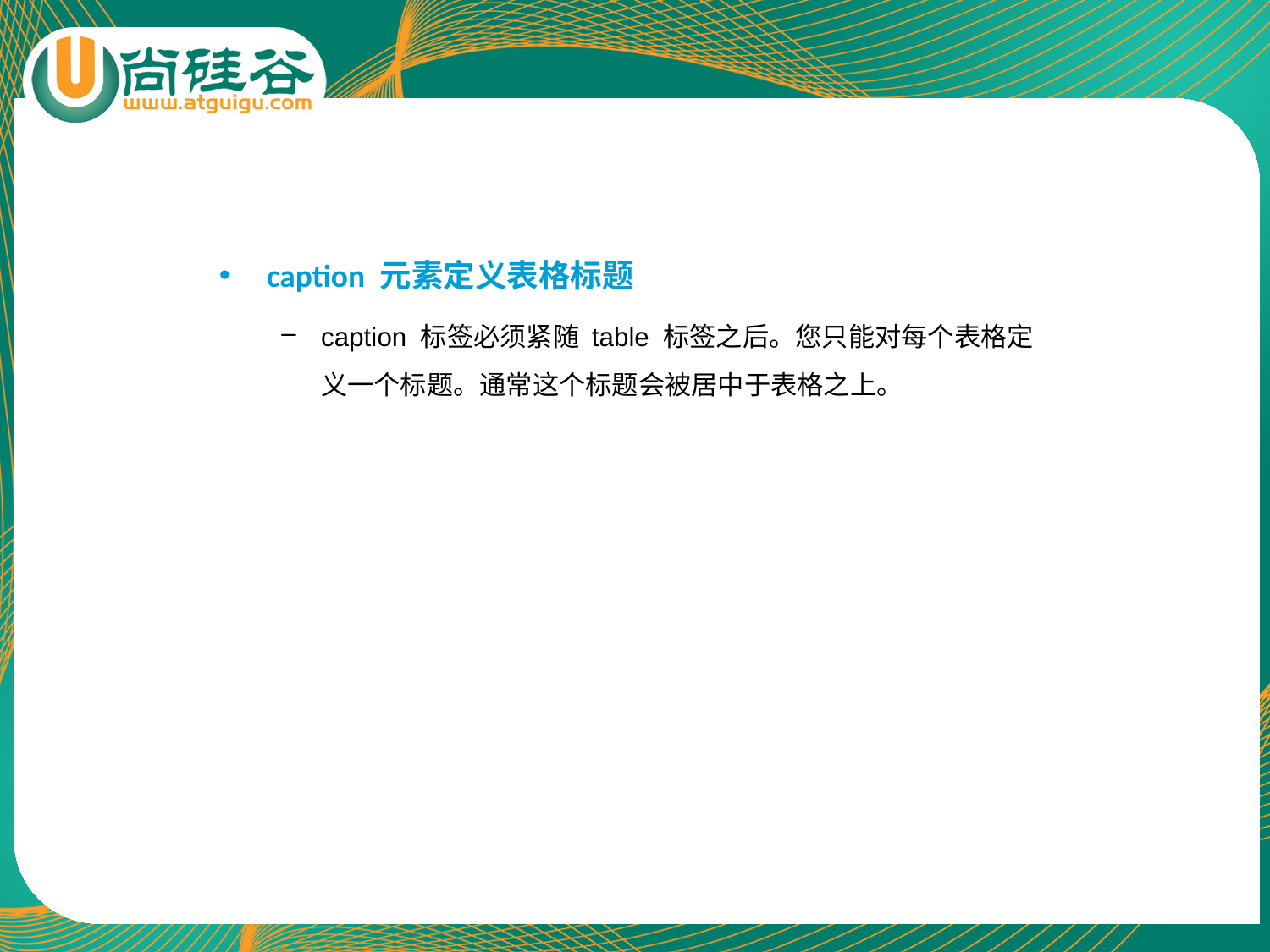

# caption 元素定义表格标题
caption 标签必须紧随 table 标签之后。您只能对每个表格定义一个标题。通常这个标题会被居中于表格之上。